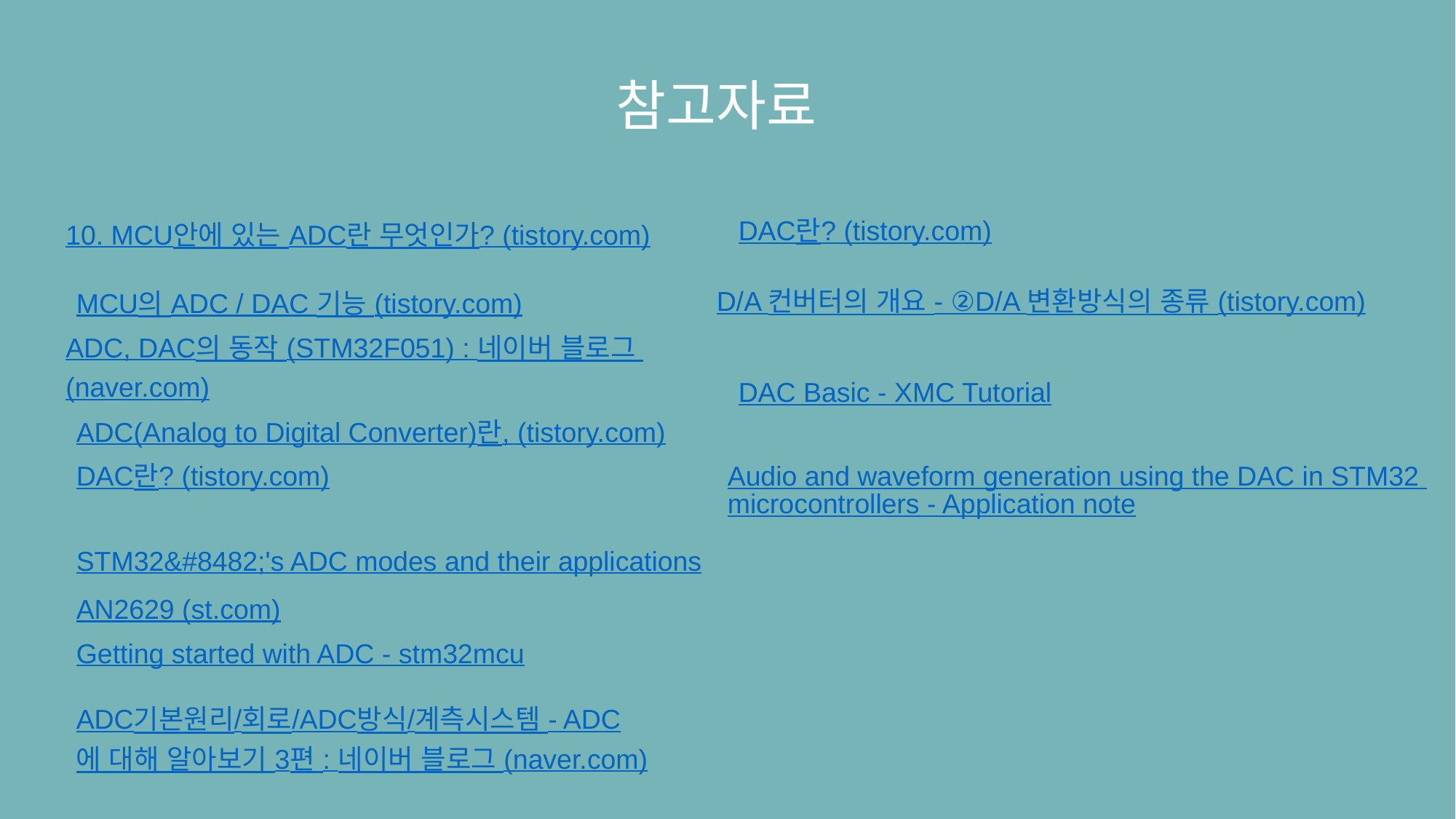

04.
참고자료
DAC란? (tistory.com)
10. MCU안에 있는 ADC란 무엇인가? (tistory.com)
D/A 컨버터의 개요 - ②D/A 변환방식의 종류 (tistory.com)
MCU의 ADC / DAC 기능 (tistory.com)
ADC, DAC의 동작 (STM32F051) : 네이버 블로그 (naver.com)
DAC Basic - XMC Tutorial
ADC(Analog to Digital Converter)란, (tistory.com)
DAC란? (tistory.com)
Audio and waveform generation using the DAC in STM32 microcontrollers - Application note
STM32&#8482;'s ADC modes and their applications
AN2629 (st.com)
Getting started with ADC - stm32mcu
ADC기본원리/회로/ADC방식/계측시스템 - ADC에 대해 알아보기 3편 : 네이버 블로그 (naver.com)